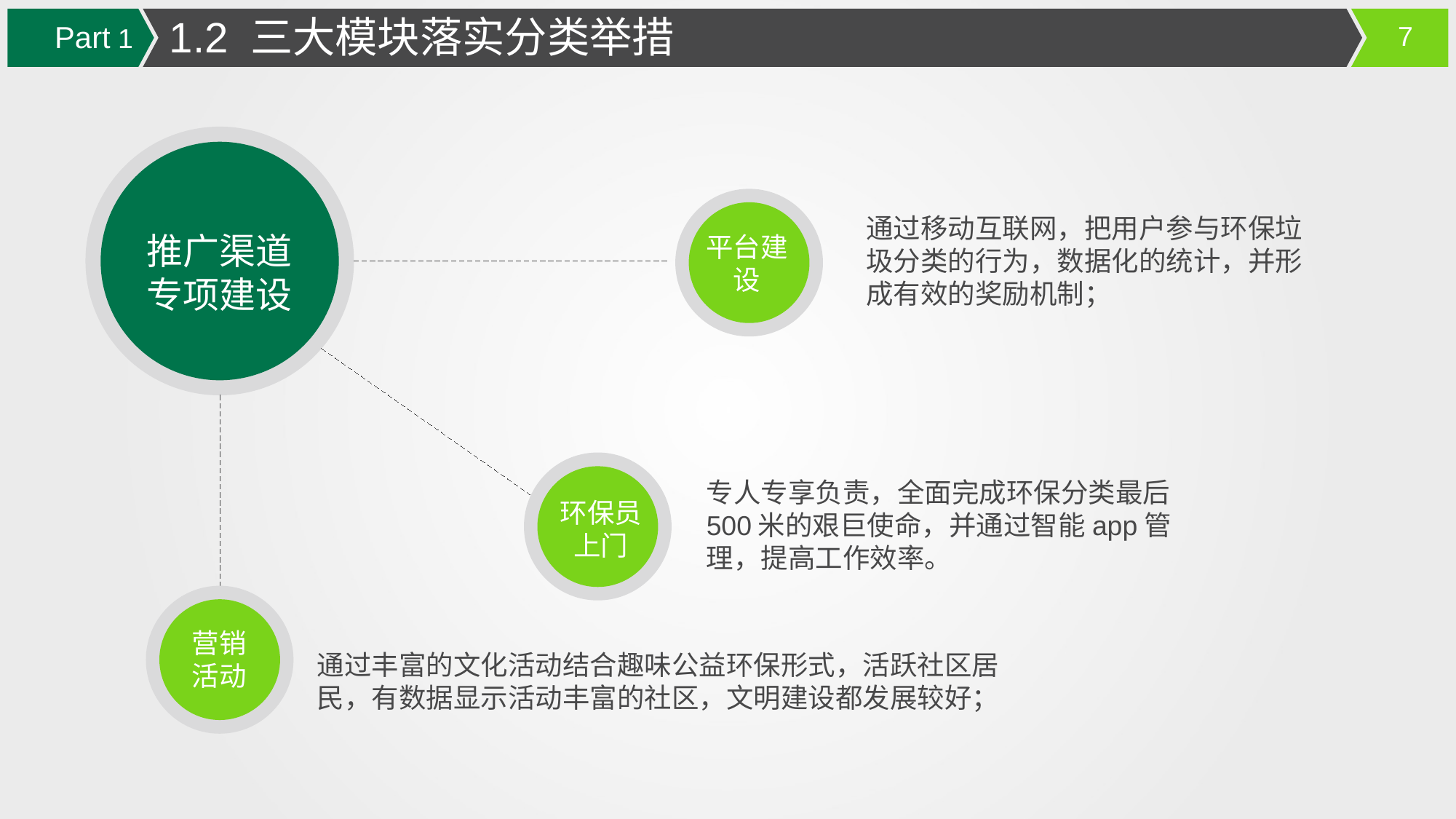

1.2 三大模块落实分类举措
Part 1

通过移动互联网，把用户参与环保垃圾分类的行为，数据化的统计，并形成有效的奖励机制；
推广渠道专项建设
平台建设

专人专享负责，全面完成环保分类最后500米的艰巨使命，并通过智能app管理，提高工作效率。
环保员上门

营销
活动
通过丰富的文化活动结合趣味公益环保形式，活跃社区居民，有数据显示活动丰富的社区，文明建设都发展较好；